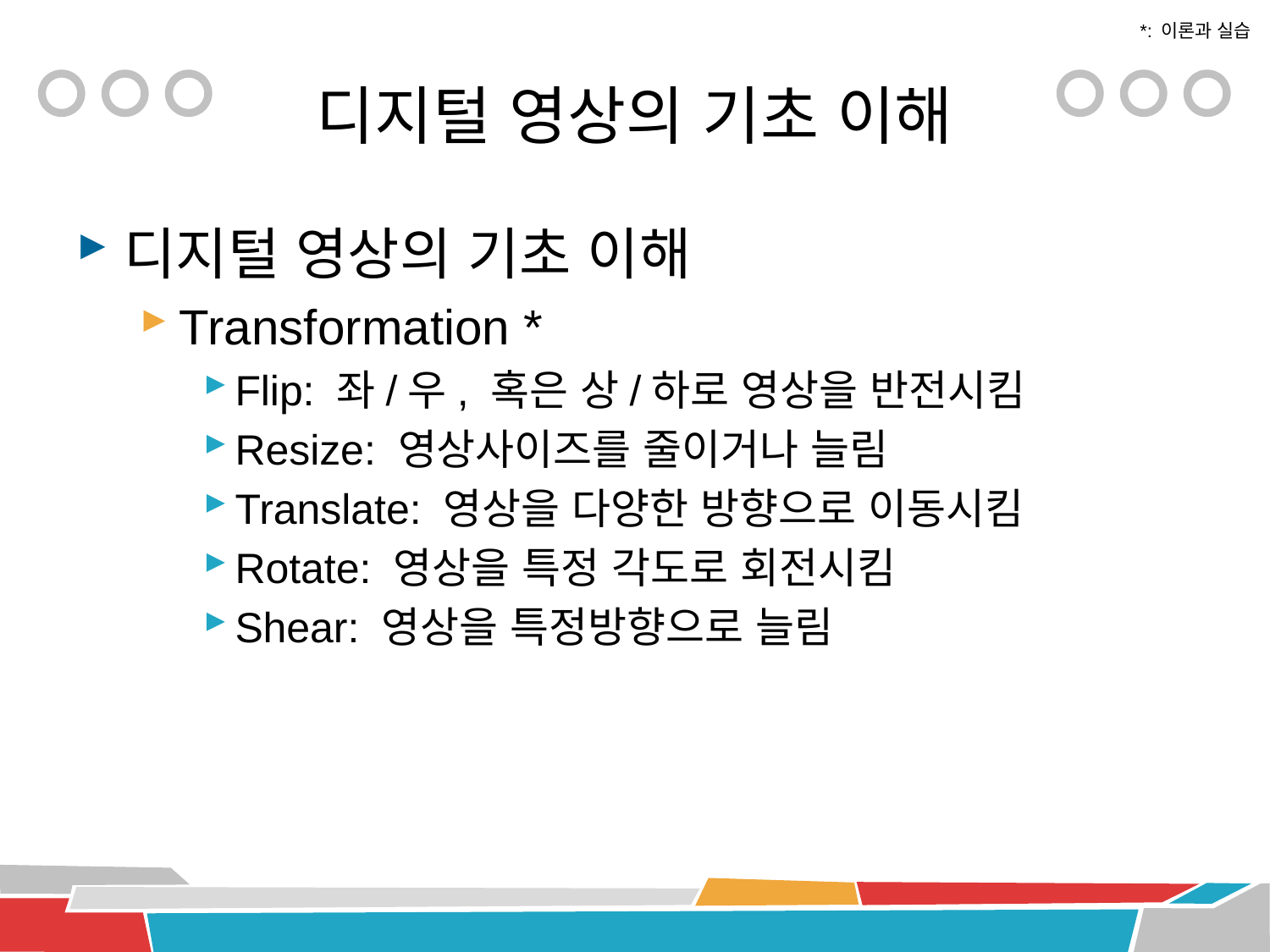

*: 이론과 실습
# 디지털 영상의 기초 이해
디지털 영상의 기초 이해
Transformation *
Flip: 좌/우, 혹은 상/하로 영상을 반전시킴
Resize: 영상사이즈를 줄이거나 늘림
Translate: 영상을 다양한 방향으로 이동시킴
Rotate: 영상을 특정 각도로 회전시킴
Shear: 영상을 특정방향으로 늘림